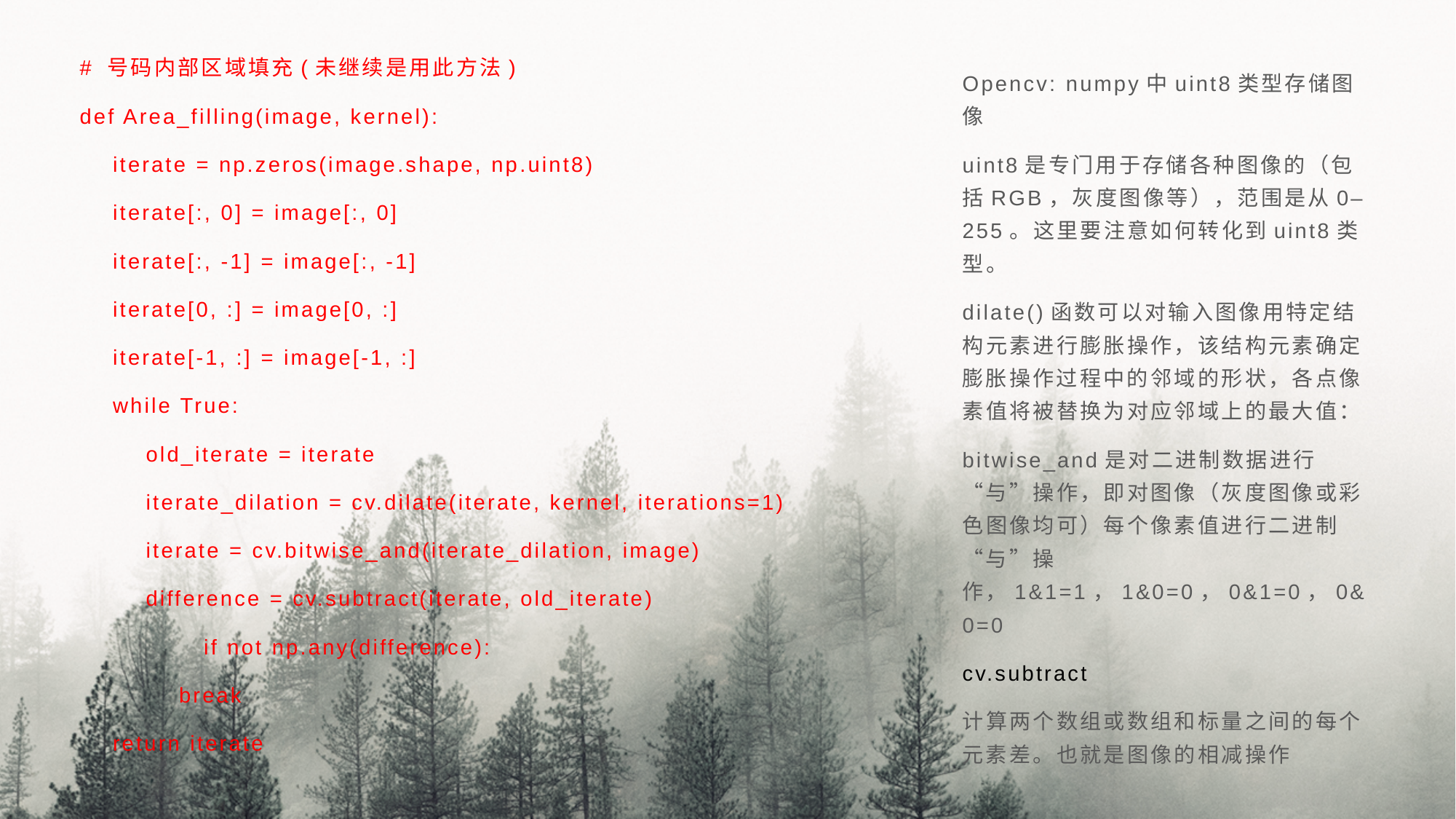

# 号码内部区域填充(未继续是用此方法)
def Area_filling(image, kernel):
    iterate = np.zeros(image.shape, np.uint8)
    iterate[:, 0] = image[:, 0]
    iterate[:, -1] = image[:, -1]
    iterate[0, :] = image[0, :]
    iterate[-1, :] = image[-1, :]
    while True:
        old_iterate = iterate
        iterate_dilation = cv.dilate(iterate, kernel, iterations=1)
        iterate = cv.bitwise_and(iterate_dilation, image)
        difference = cv.subtract(iterate, old_iterate)
               if not np.any(difference):
            break
    return iterate
Opencv: numpy中uint8类型存储图像
uint8是专门用于存储各种图像的（包括RGB，灰度图像等），范围是从0–255。这里要注意如何转化到uint8类型。
dilate()函数可以对输入图像用特定结构元素进行膨胀操作，该结构元素确定膨胀操作过程中的邻域的形状，各点像素值将被替换为对应邻域上的最大值：
bitwise_and是对二进制数据进行“与”操作，即对图像（灰度图像或彩色图像均可）每个像素值进行二进制“与”操作，1&1=1，1&0=0，0&1=0，0&0=0
cv.subtract
计算两个数组或数组和标量之间的每个元素差。也就是图像的相减操作